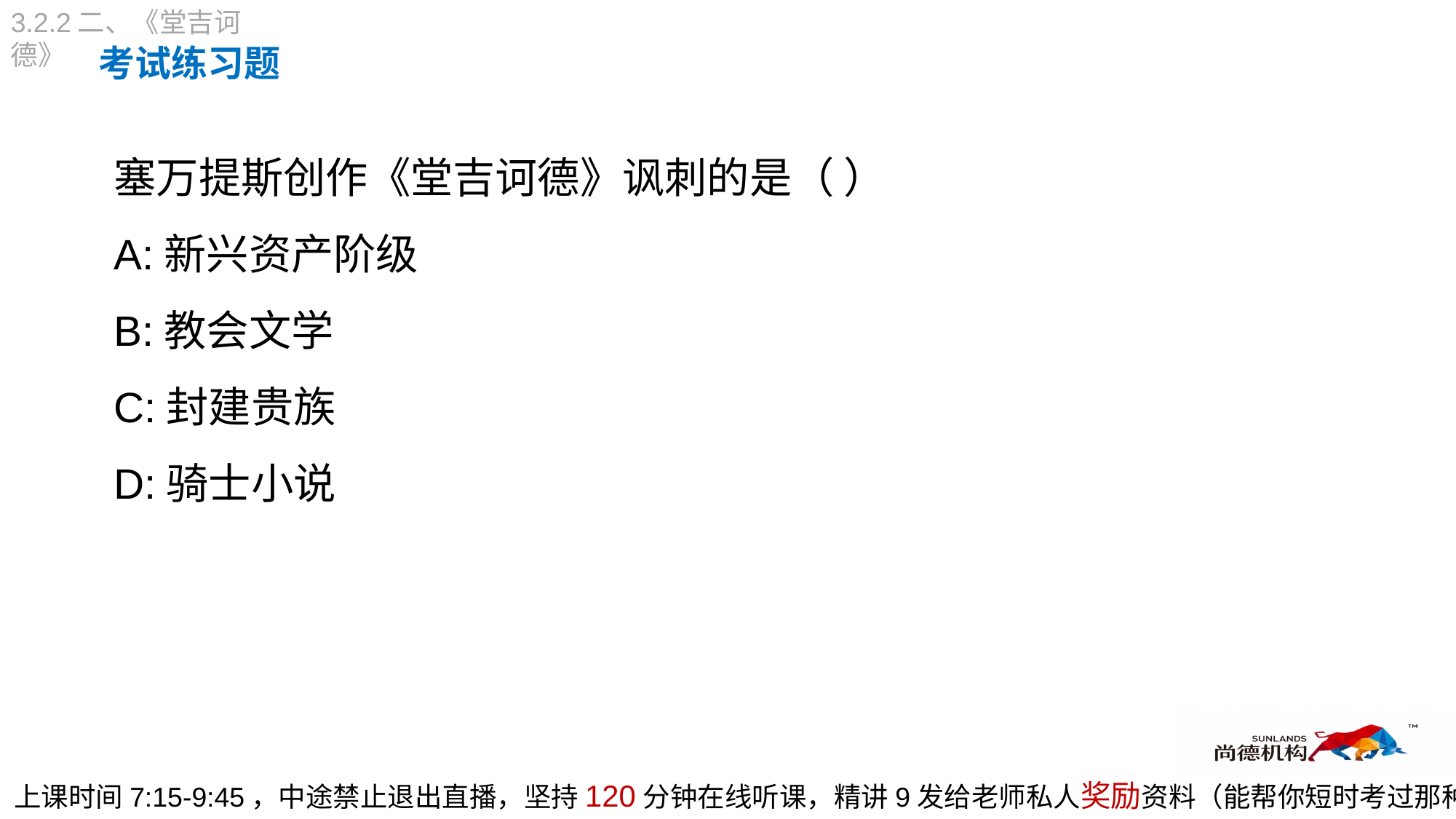

3.2.2二、《堂吉诃德》
考试练习题
塞万提斯创作《堂吉诃德》讽刺的是（ ）
A:新兴资产阶级
B:教会文学
C:封建贵族
D:骑士小说